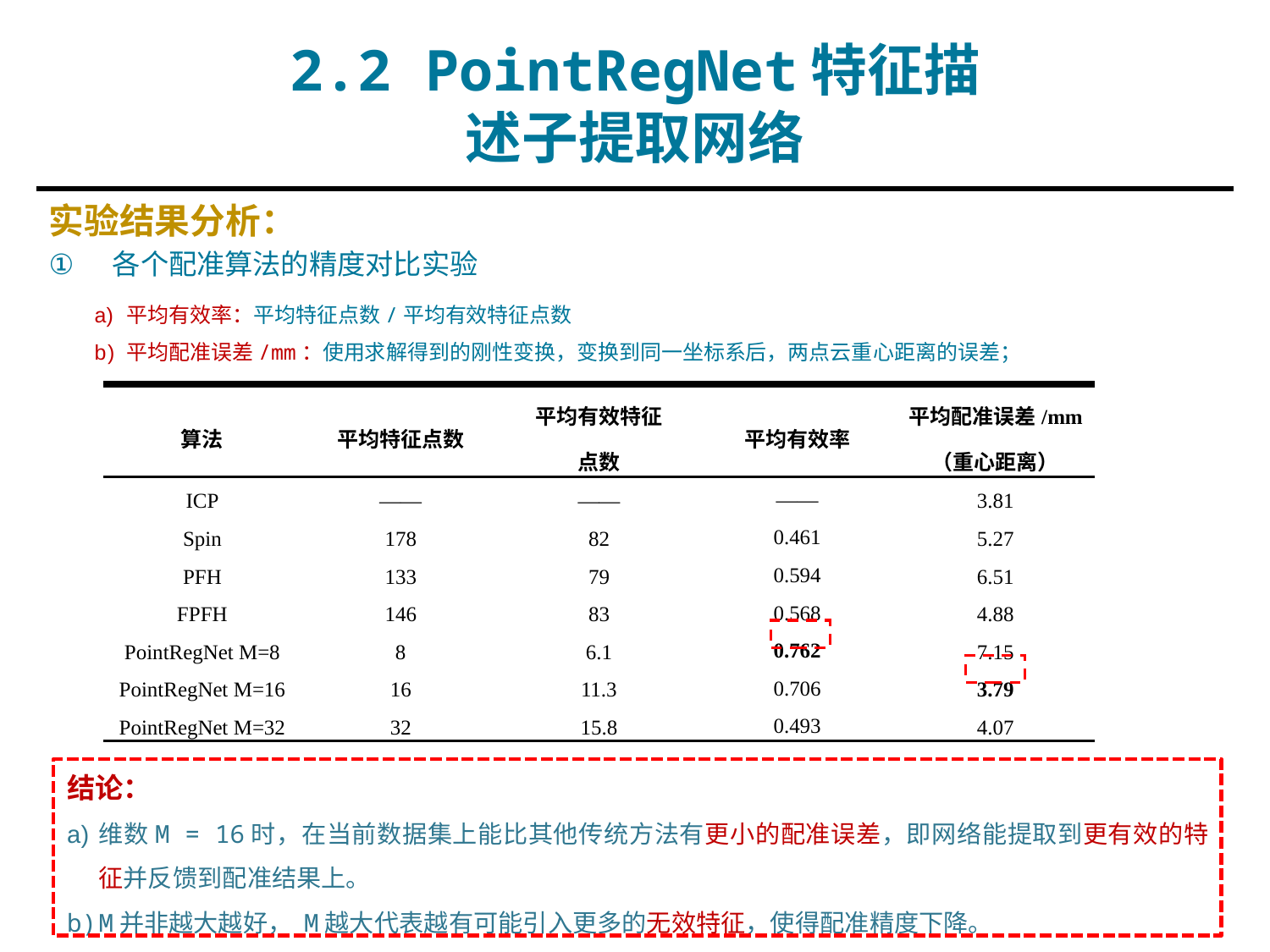

2.2 PointRegNet特征描述子提取网络
实验结果分析：
各个配准算法的精度对比实验
平均有效率：平均特征点数/平均有效特征点数
平均配准误差/mm：使用求解得到的刚性变换，变换到同一坐标系后，两点云重心距离的误差；
| 算法 | 平均特征点数 | 平均有效特征 点数 | 平均有效率 | 平均配准误差/mm （重心距离） |
| --- | --- | --- | --- | --- |
| ICP | —— | —— | —— | 3.81 |
| Spin | 178 | 82 | 0.461 | 5.27 |
| PFH | 133 | 79 | 0.594 | 6.51 |
| FPFH | 146 | 83 | 0.568 | 4.88 |
| PointRegNet M=8 | 8 | 6.1 | 0.762 | 7.15 |
| PointRegNet M=16 | 16 | 11.3 | 0.706 | 3.79 |
| PointRegNet M=32 | 32 | 15.8 | 0.493 | 4.07 |

结论：
维数M = 16时，在当前数据集上能比其他传统方法有更小的配准误差，即网络能提取到更有效的特征并反馈到配准结果上。
M并非越大越好， M越大代表越有可能引入更多的无效特征，使得配准精度下降。